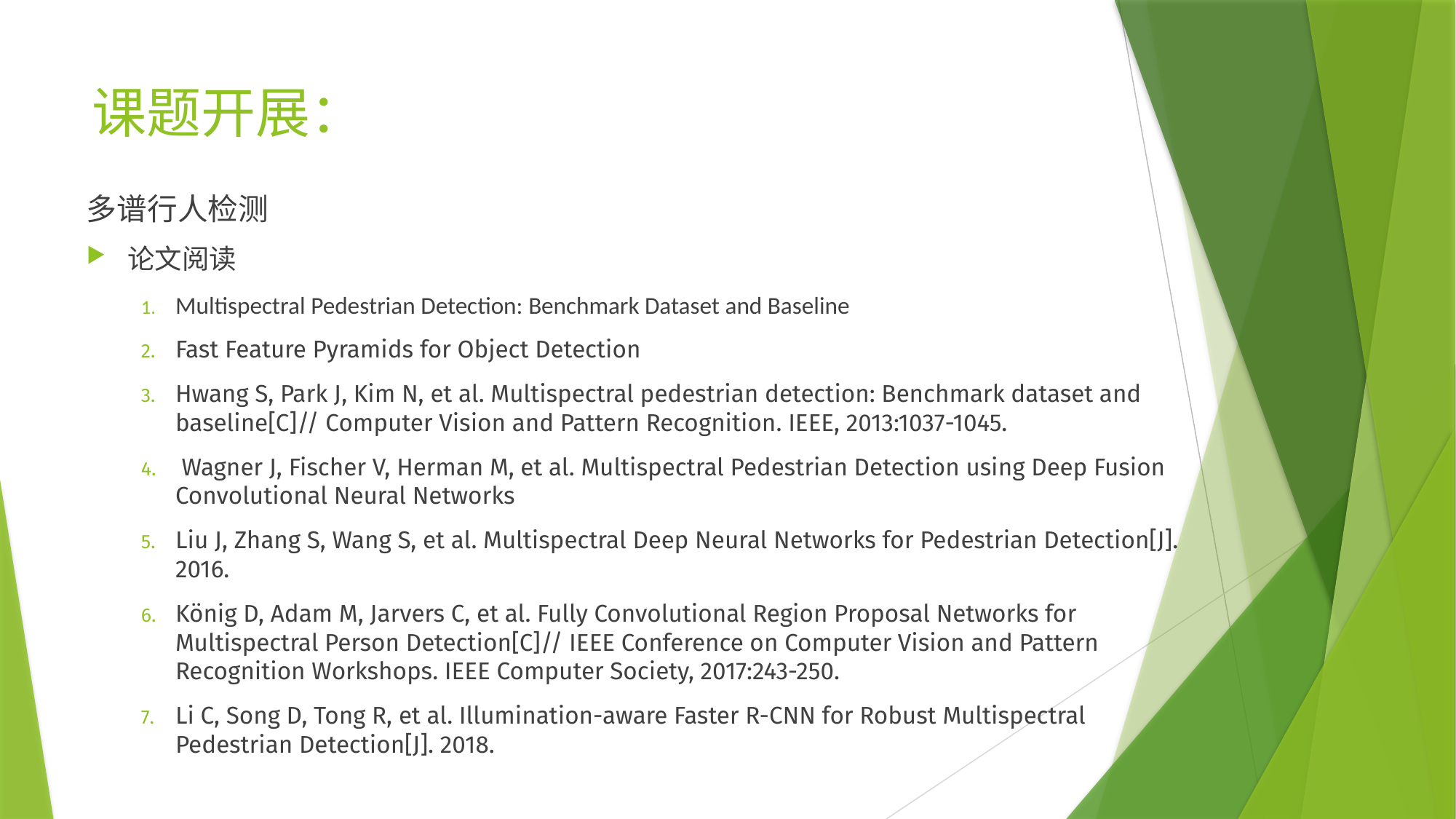

# 课题开展：
多谱行人检测
论文阅读
Multispectral Pedestrian Detection: Benchmark Dataset and Baseline
Fast Feature Pyramids for Object Detection
Hwang S, Park J, Kim N, et al. Multispectral pedestrian detection: Benchmark dataset and baseline[C]// Computer Vision and Pattern Recognition. IEEE, 2013:1037-1045.
 Wagner J, Fischer V, Herman M, et al. Multispectral Pedestrian Detection using Deep Fusion Convolutional Neural Networks
Liu J, Zhang S, Wang S, et al. Multispectral Deep Neural Networks for Pedestrian Detection[J]. 2016.
König D, Adam M, Jarvers C, et al. Fully Convolutional Region Proposal Networks for Multispectral Person Detection[C]// IEEE Conference on Computer Vision and Pattern Recognition Workshops. IEEE Computer Society, 2017:243-250.
Li C, Song D, Tong R, et al. Illumination-aware Faster R-CNN for Robust Multispectral Pedestrian Detection[J]. 2018.